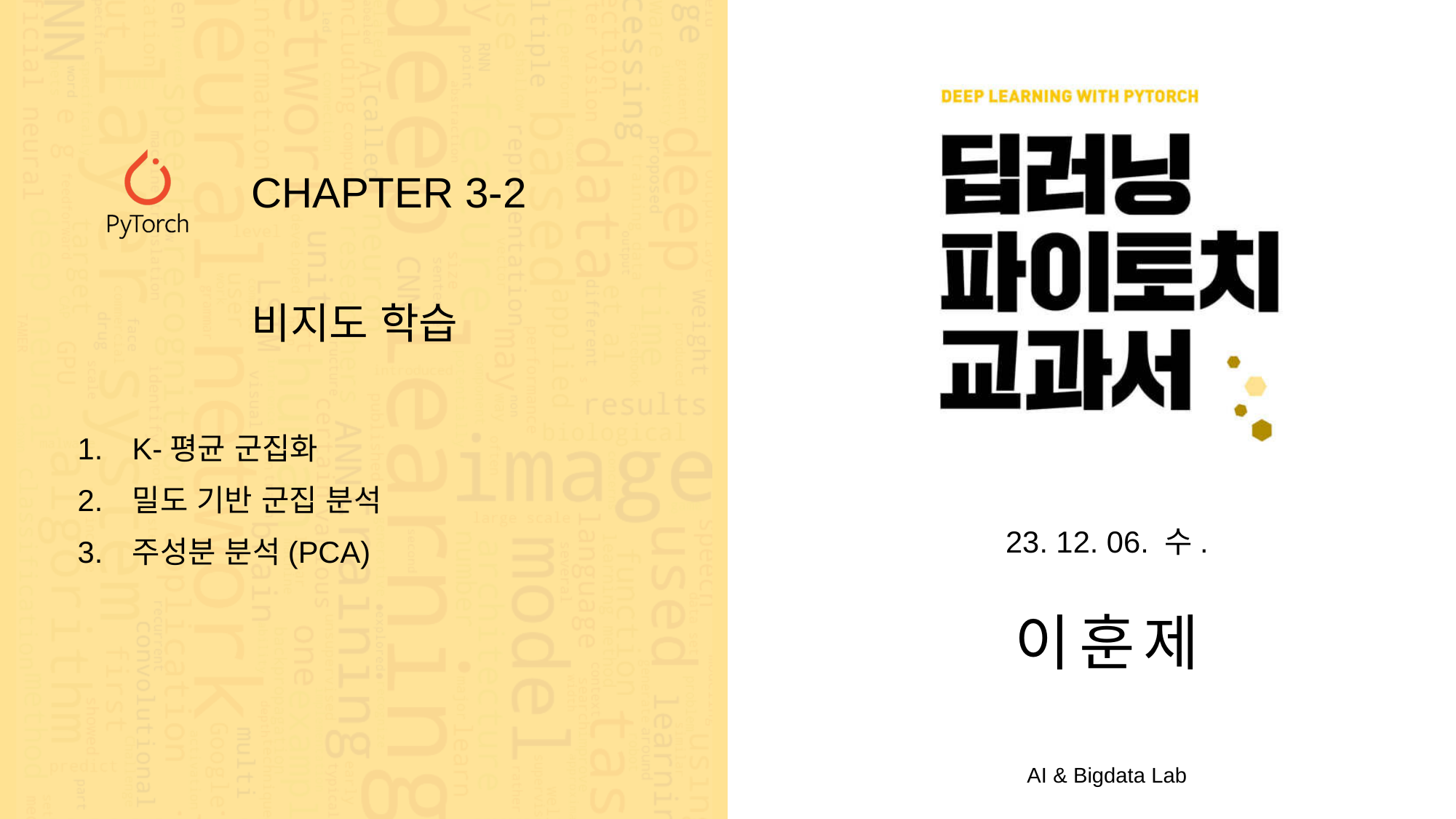

CHAPTER 3-2
비지도 학습
K-평균 군집화
밀도 기반 군집 분석
주성분 분석(PCA)
23. 12. 06. 수.
이훈제